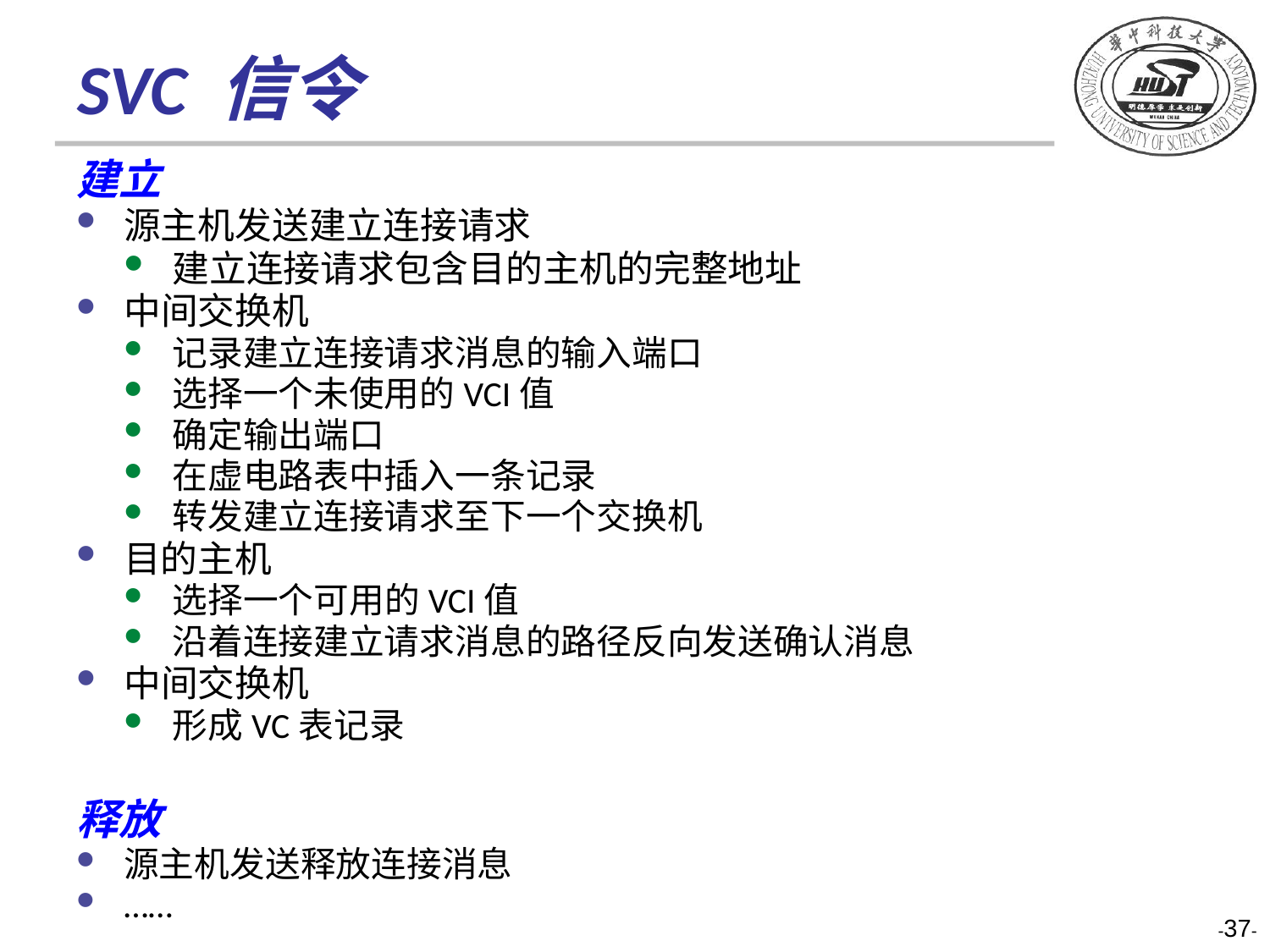

# SVC 信令
建立
源主机发送建立连接请求
建立连接请求包含目的主机的完整地址
中间交换机
记录建立连接请求消息的输入端口
选择一个未使用的VCI值
确定输出端口
在虚电路表中插入一条记录
转发建立连接请求至下一个交换机
目的主机
选择一个可用的VCI值
沿着连接建立请求消息的路径反向发送确认消息
中间交换机
形成VC表记录

释放
源主机发送释放连接消息
……

-37-